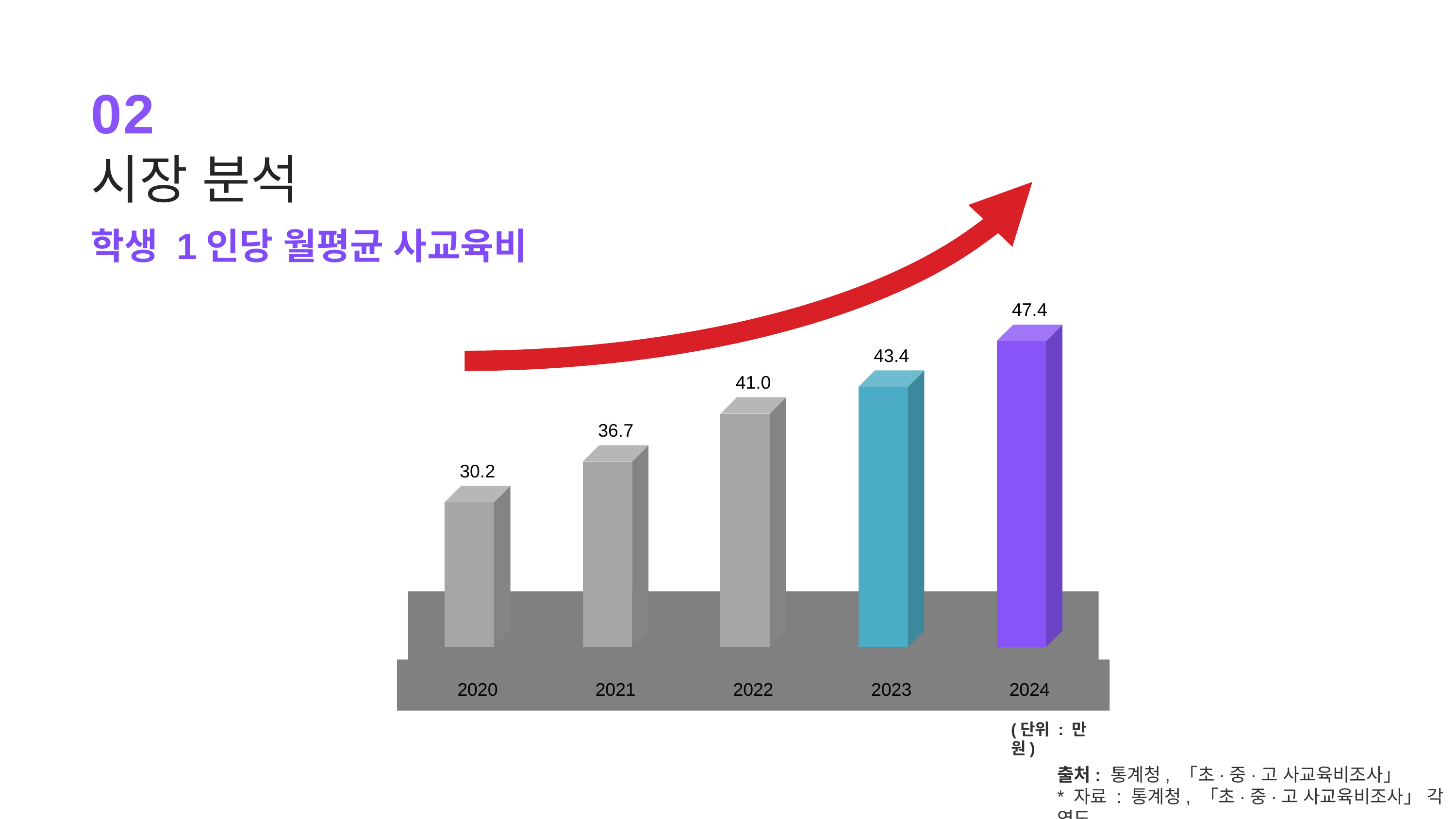

47.4

43.4
41.0

36.7

30.2

2020
2021
2024
2022
2023
(단위 : 만 원)
02
시장 분석
학생 1인당 월평균 사교육비
출처: 통계청, 「초·중·고 사교육비조사」
* 자료 : 통계청, 「초·중·고 사교육비조사」 각 연도